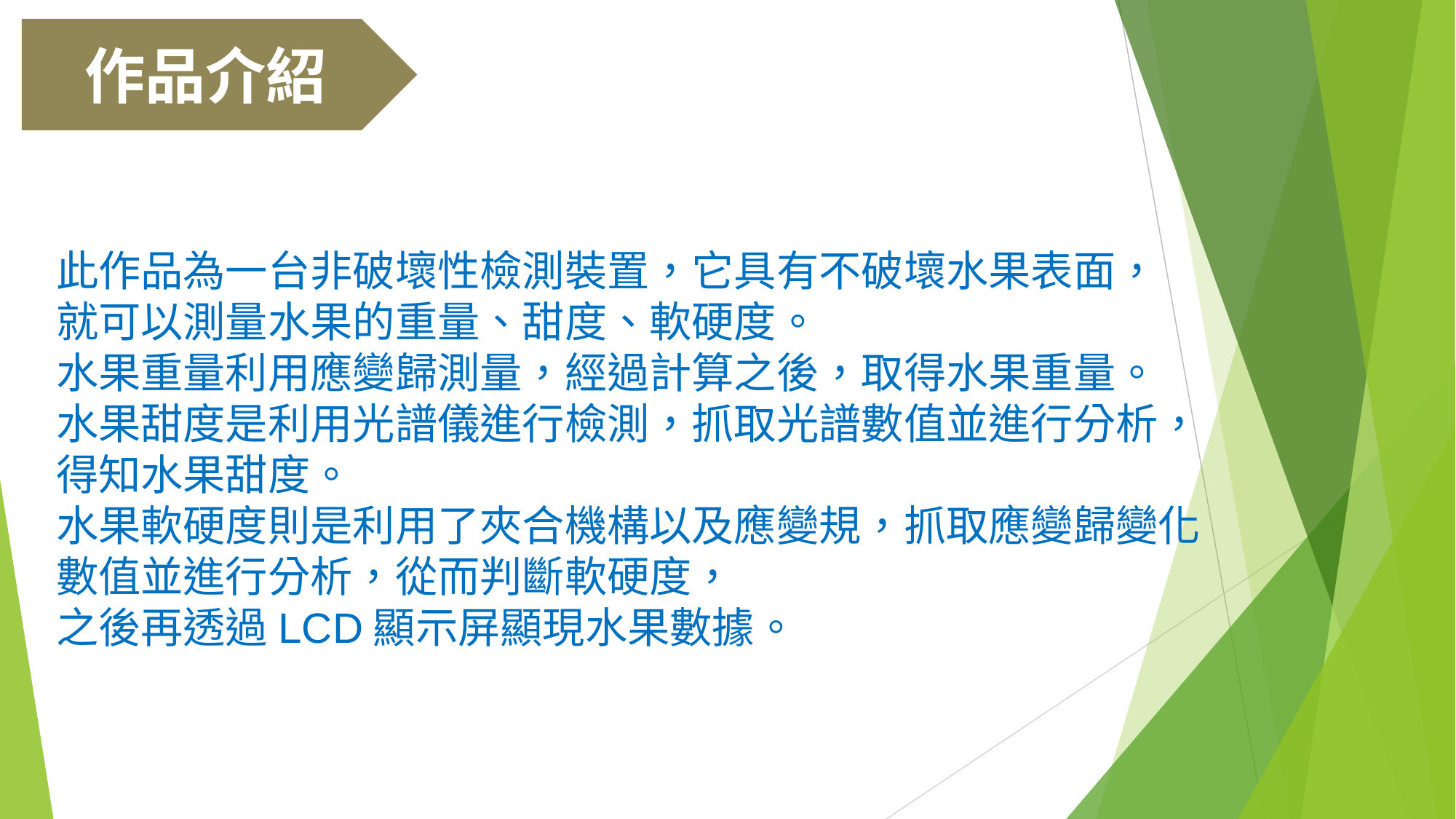

作品介紹
此作品為一台非破壞性檢測裝置，它具有不破壞水果表面，
就可以測量水果的重量、甜度、軟硬度。
水果重量利用應變歸測量，經過計算之後，取得水果重量。
水果甜度是利用光譜儀進行檢測，抓取光譜數值並進行分析，得知水果甜度。
水果軟硬度則是利用了夾合機構以及應變規，抓取應變歸變化數值並進行分析，從而判斷軟硬度，
之後再透過LCD顯示屏顯現水果數據。